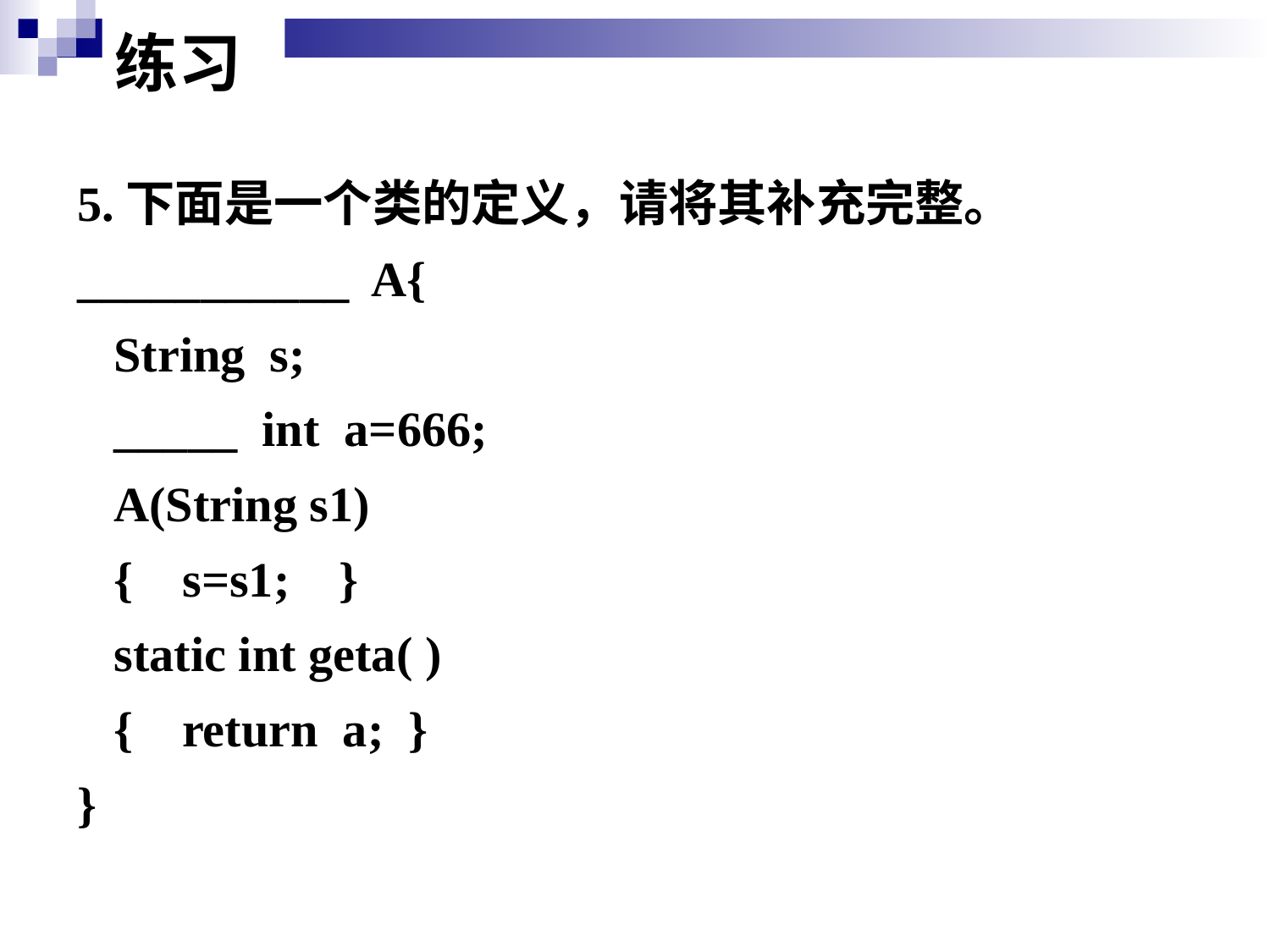

# 练习
5.下面是一个类的定义，请将其补充完整。
___________  A{
   String  s;
   _____  int  a=666;
   A(String s1)
   {    s=s1;    }
   static int geta( )
   {    return  a;  }
}